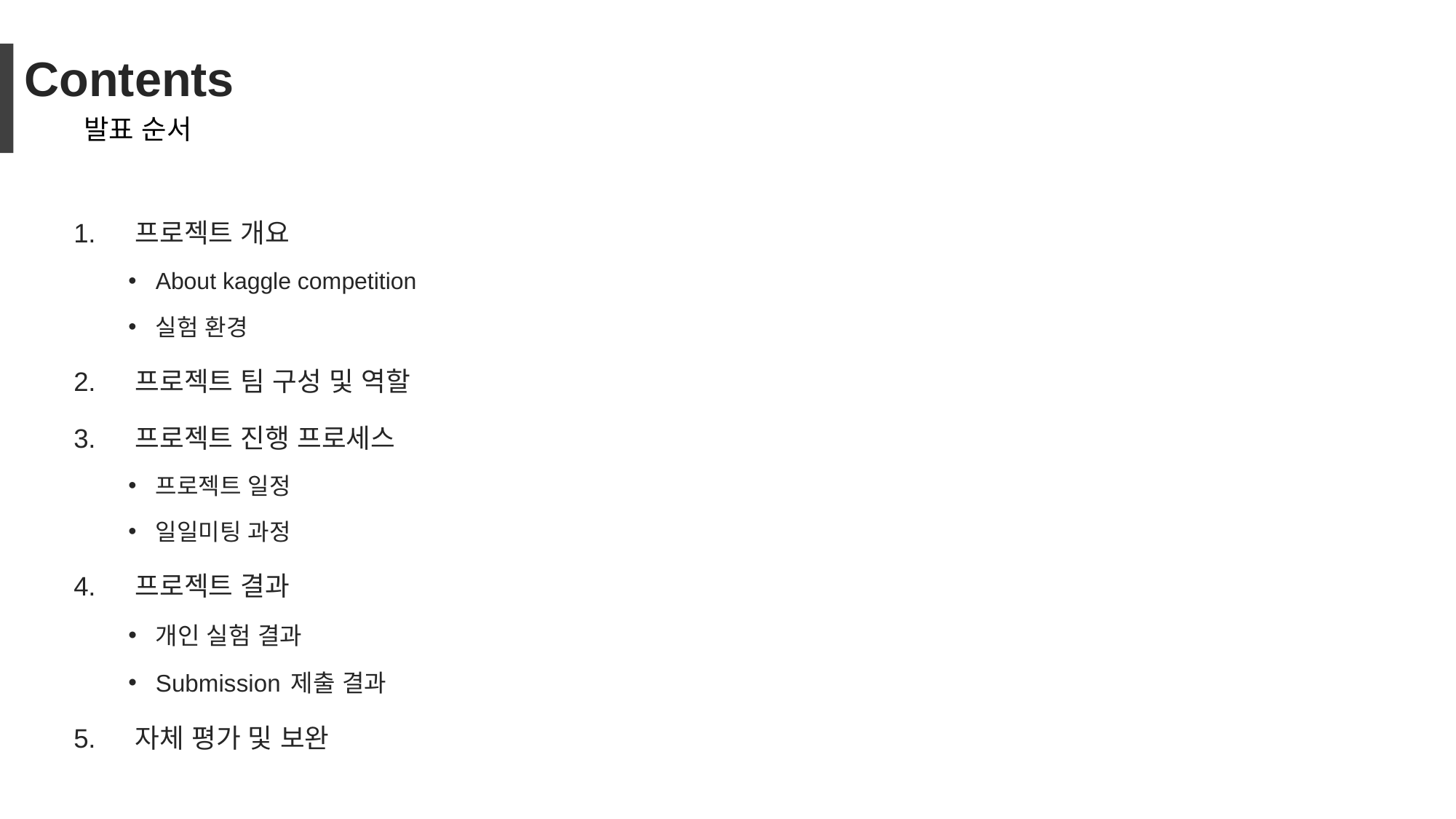

# Contents
발표 순서
프로젝트 개요
About kaggle competition
실험 환경
프로젝트 팀 구성 및 역할
프로젝트 진행 프로세스
프로젝트 일정
일일미팅 과정
프로젝트 결과
개인 실험 결과
Submission 제출 결과
자체 평가 및 보완